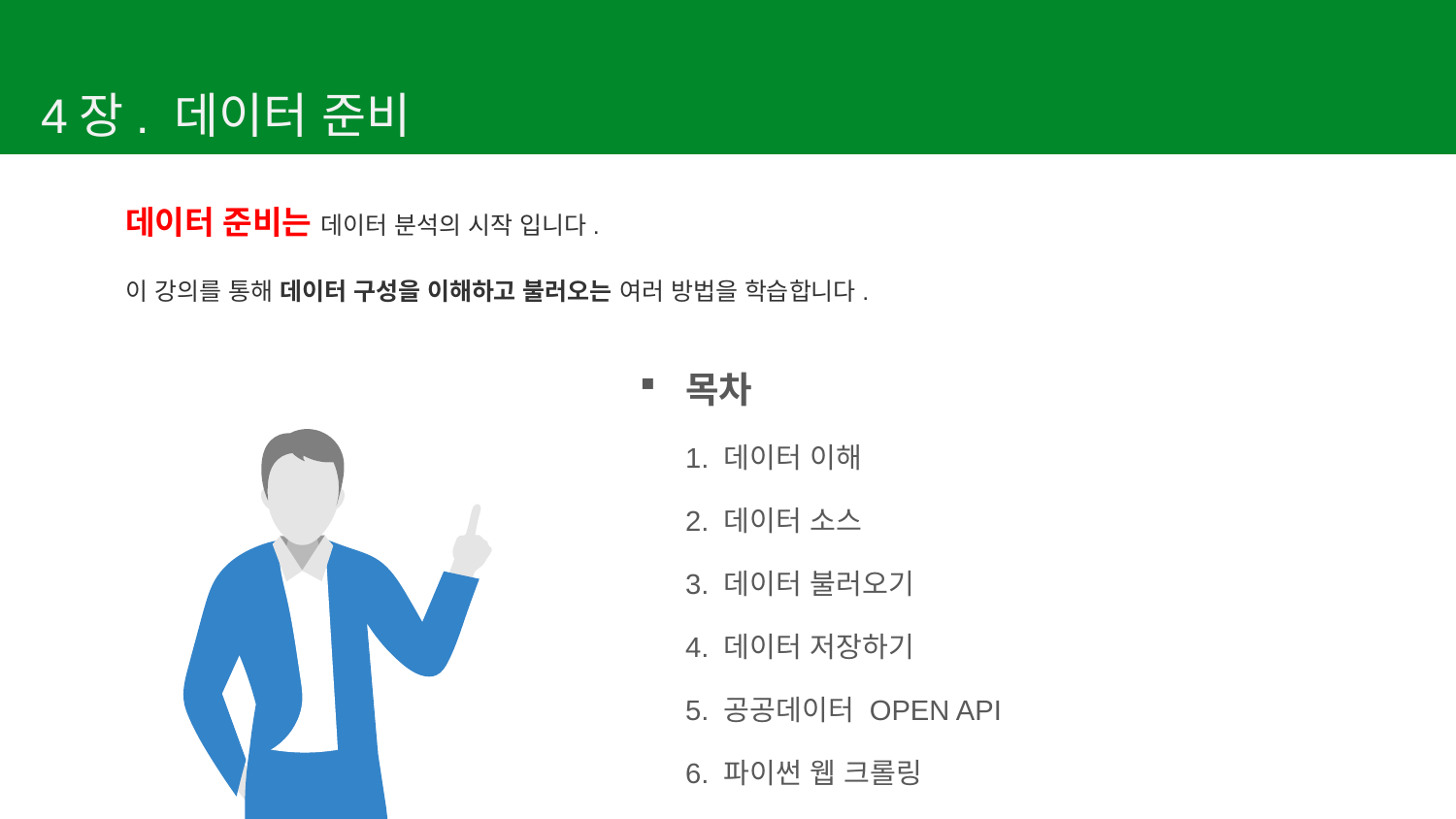

4장. 데이터 준비
데이터 준비는 데이터 분석의 시작 입니다.
이 강의를 통해 데이터 구성을 이해하고 불러오는 여러 방법을 학습합니다.
목차
1. 데이터 이해
2. 데이터 소스
3. 데이터 불러오기
4. 데이터 저장하기
5. 공공데이터 OPEN API
6. 파이썬 웹 크롤링